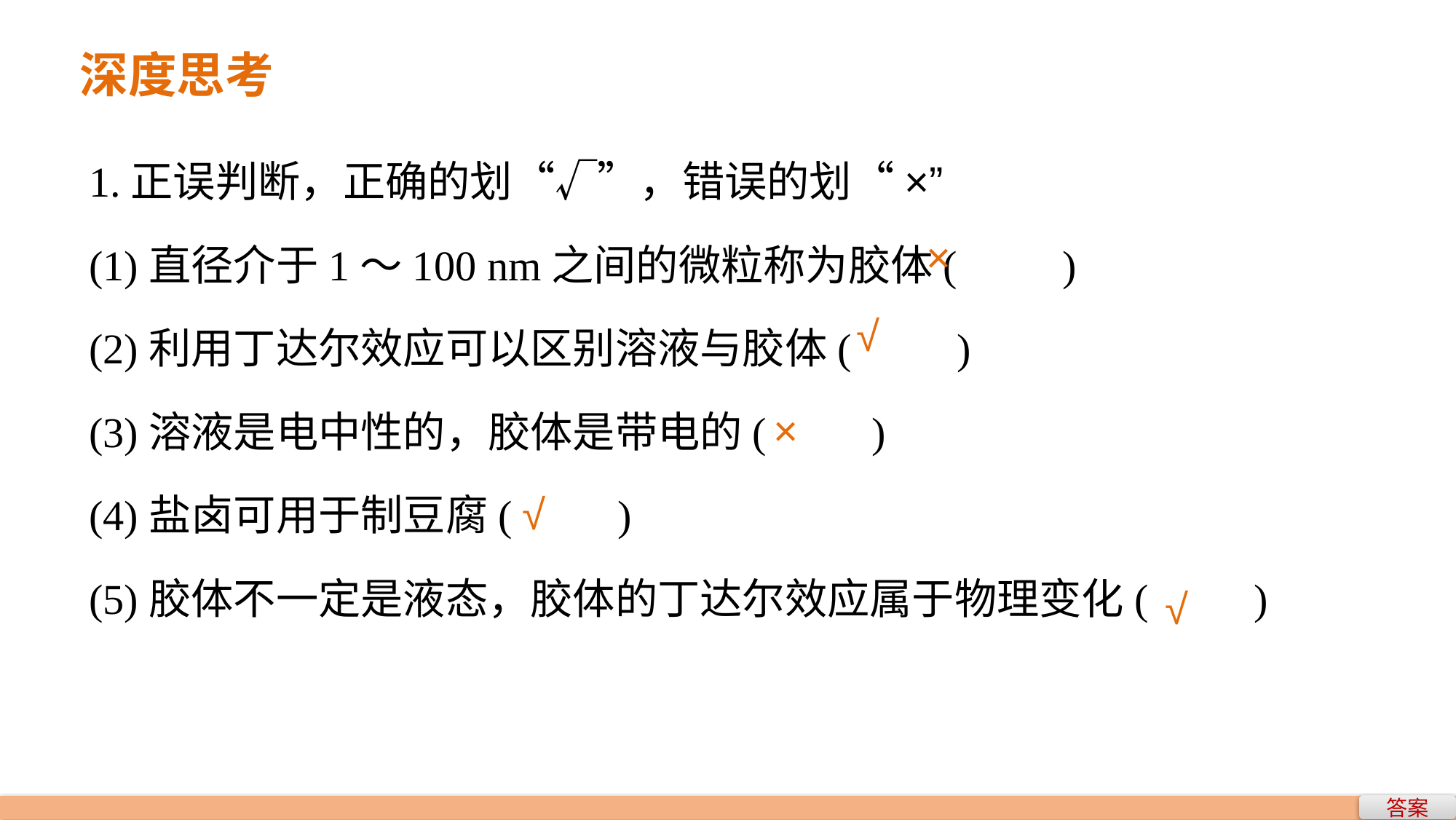

深度思考
1.正误判断，正确的划“√”，错误的划“×”
(1)直径介于1～100 nm之间的微粒称为胶体(　　)
(2)利用丁达尔效应可以区别溶液与胶体(　　)
(3)溶液是电中性的，胶体是带电的(　　)
(4)盐卤可用于制豆腐(　　)
(5)胶体不一定是液态，胶体的丁达尔效应属于物理变化(　　)
×
√
×
√
√
答案